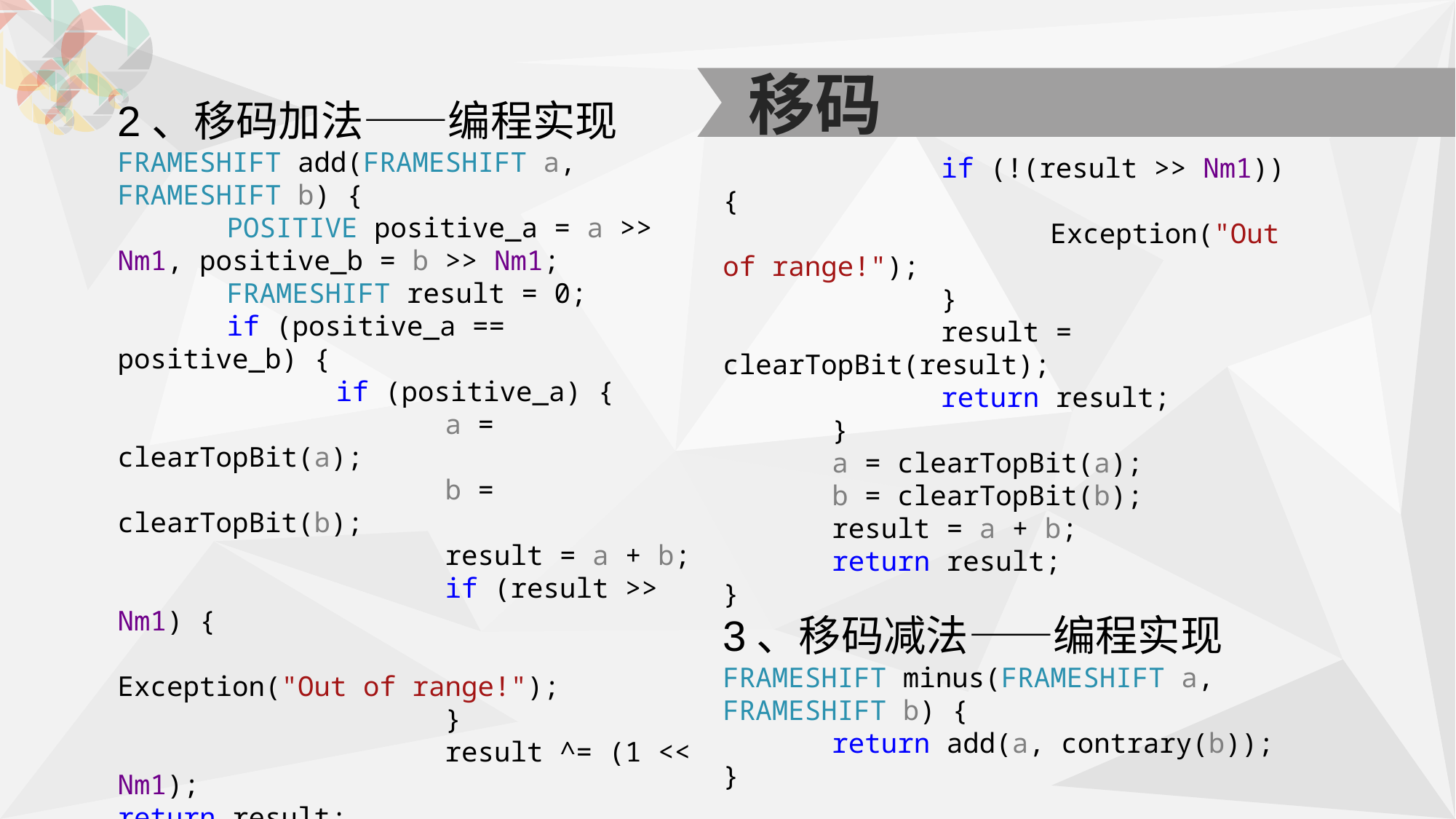

移码

2、移码加法——编程实现
FRAMESHIFT add(FRAMESHIFT a, FRAMESHIFT b) {
	POSITIVE positive_a = a >> Nm1, positive_b = b >> Nm1;
	FRAMESHIFT result = 0;
	if (positive_a == positive_b) {
		if (positive_a) {
			a = clearTopBit(a);
			b = clearTopBit(b);
			result = a + b;
			if (result >> Nm1) {
				Exception("Out of range!");
			}
			result ^= (1 << Nm1);
return result;
		}
		result = a + b;

		if (!(result >> Nm1)) {
			Exception("Out of range!");
		}
		result = clearTopBit(result);
		return result;
	}
	a = clearTopBit(a);
	b = clearTopBit(b);
	result = a + b;
	return result;
}
3、移码减法——编程实现
FRAMESHIFT minus(FRAMESHIFT a, FRAMESHIFT b) {
	return add(a, contrary(b));
}